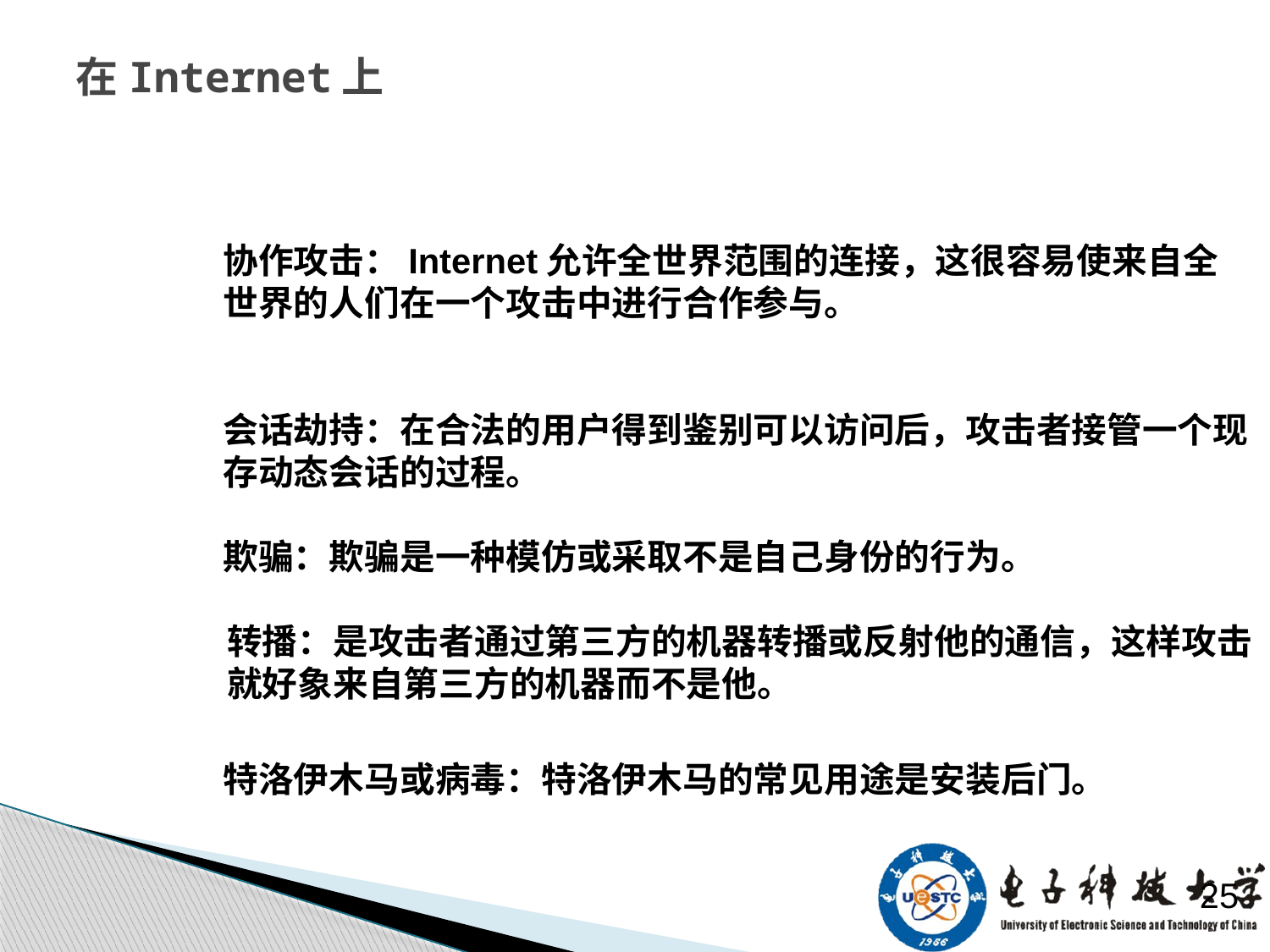

在Internet上
协作攻击：Internet允许全世界范围的连接，这很容易使来自全世界的人们在一个攻击中进行合作参与。
会话劫持：在合法的用户得到鉴别可以访问后，攻击者接管一个现存动态会话的过程。
欺骗：欺骗是一种模仿或采取不是自己身份的行为。
转播：是攻击者通过第三方的机器转播或反射他的通信，这样攻击就好象来自第三方的机器而不是他。
特洛伊木马或病毒：特洛伊木马的常见用途是安装后门。
25